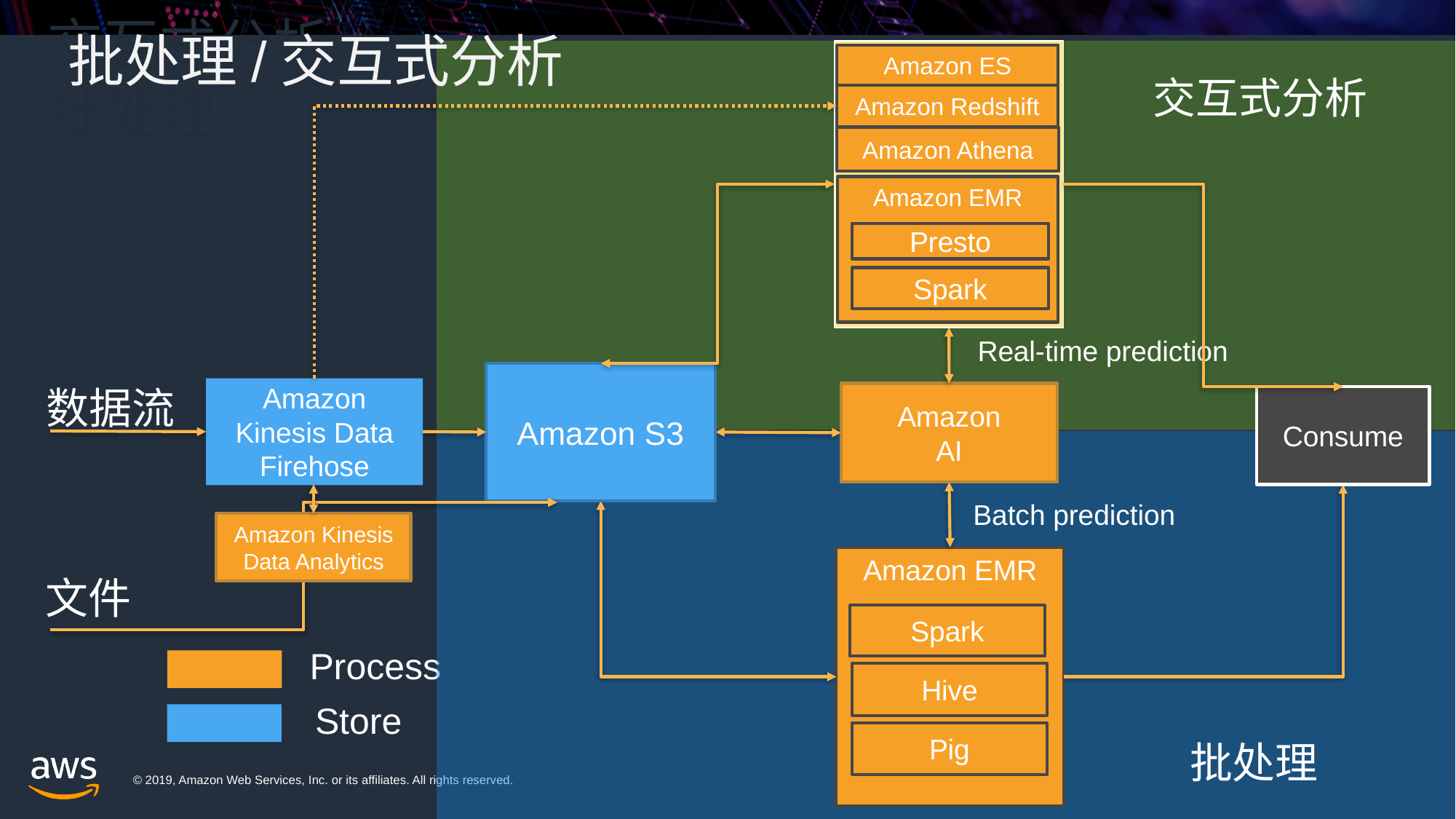

交互式分析
批处理
批处理/交互式分析

Amazon ES
Amazon Redshift

交互式分析
Amazon Athena
Amazon EMR
Presto
Spark
Consume
Real-time prediction
Amazon
AI
Batch prediction
Amazon S3
文件
数据流
Amazon Kinesis Data
Firehose
Amazon Kinesis
Data Analytics

批处理
Amazon EMR
Spark
Hive
Pig
Process

Store